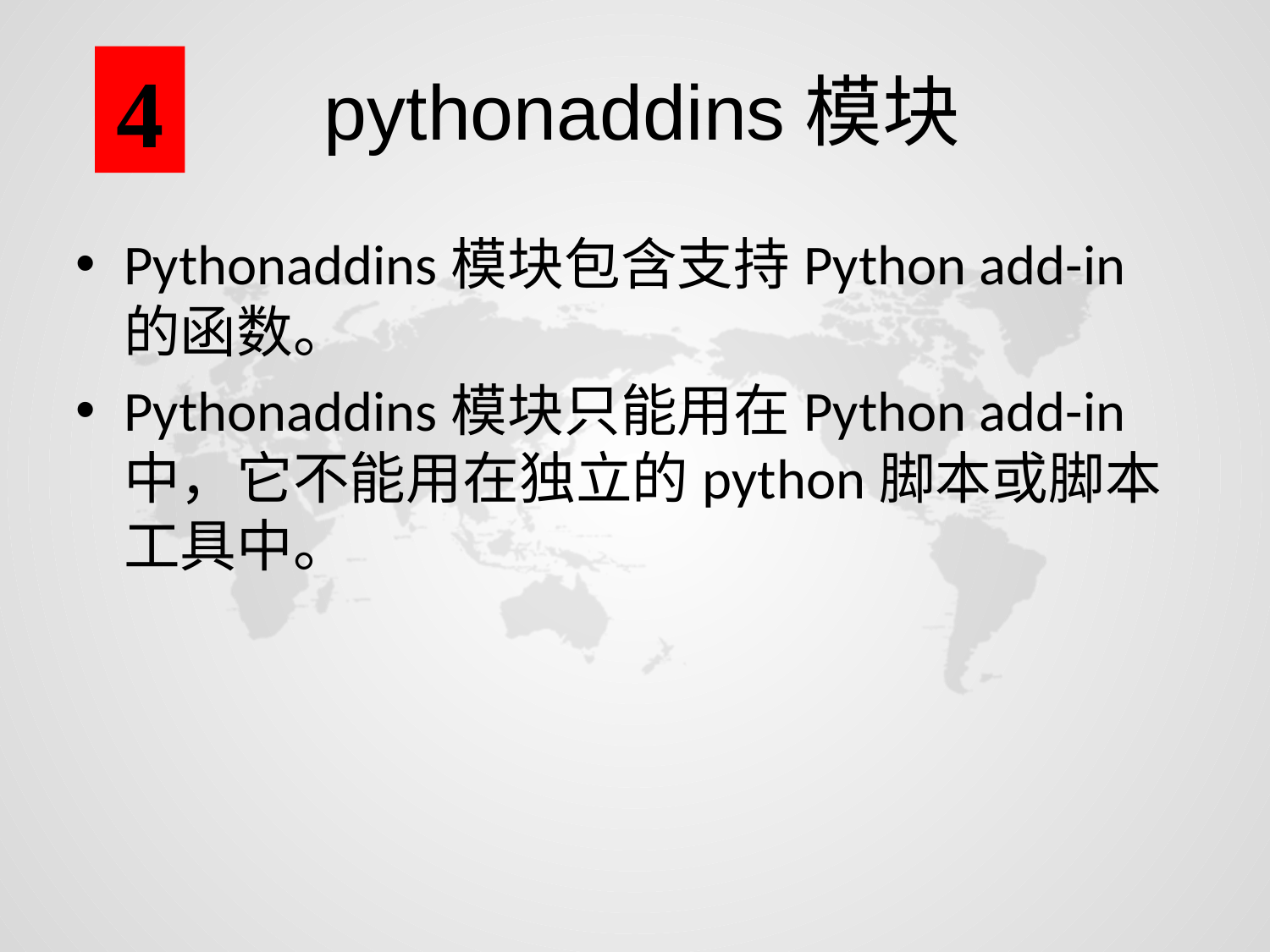

4
# pythonaddins模块
Pythonaddins模块包含支持Python add-in的函数。
Pythonaddins模块只能用在Python add-in中，它不能用在独立的python脚本或脚本工具中。